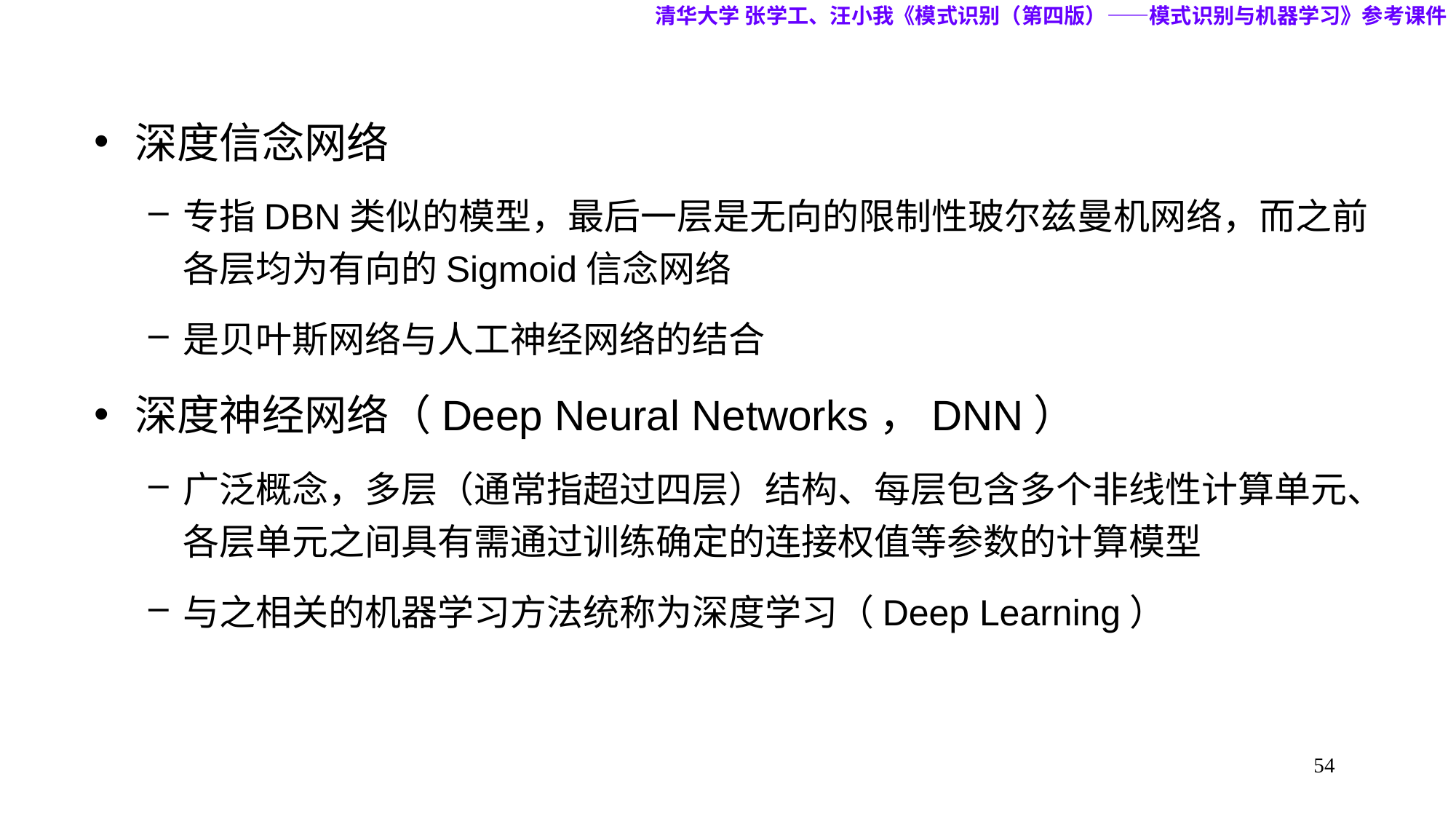

清华大学 张学工、汪小我《模式识别（第四版）——模式识别与机器学习》参考课件
深度信念网络
专指DBN类似的模型，最后一层是无向的限制性玻尔兹曼机网络，而之前各层均为有向的Sigmoid信念网络
是贝叶斯网络与人工神经网络的结合
深度神经网络（Deep Neural Networks，DNN）
广泛概念，多层（通常指超过四层）结构、每层包含多个非线性计算单元、各层单元之间具有需通过训练确定的连接权值等参数的计算模型
与之相关的机器学习方法统称为深度学习（Deep Learning）

54